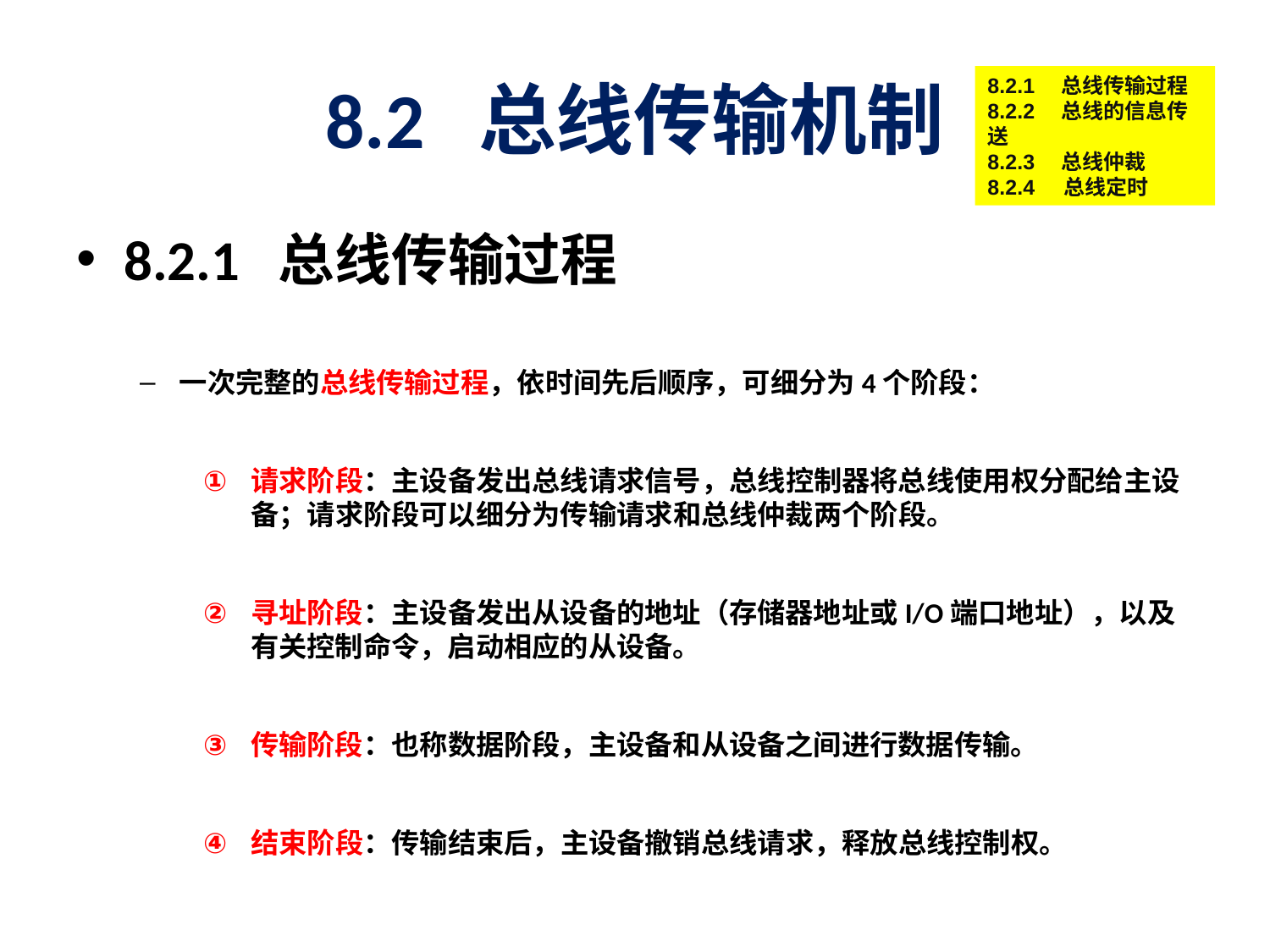

# 8.2  总线传输机制
8.2.1　总线传输过程
8.2.2　总线的信息传送
8.2.3　总线仲裁
8.2.4    总线定时
8.2.1  总线传输过程

一次完整的总线传输过程，依时间先后顺序，可细分为4个阶段：

请求阶段：主设备发出总线请求信号，总线控制器将总线使用权分配给主设备；请求阶段可以细分为传输请求和总线仲裁两个阶段。

寻址阶段：主设备发出从设备的地址（存储器地址或I/O端口地址），以及有关控制命令，启动相应的从设备。

传输阶段：也称数据阶段，主设备和从设备之间进行数据传输。

结束阶段：传输结束后，主设备撤销总线请求，释放总线控制权。